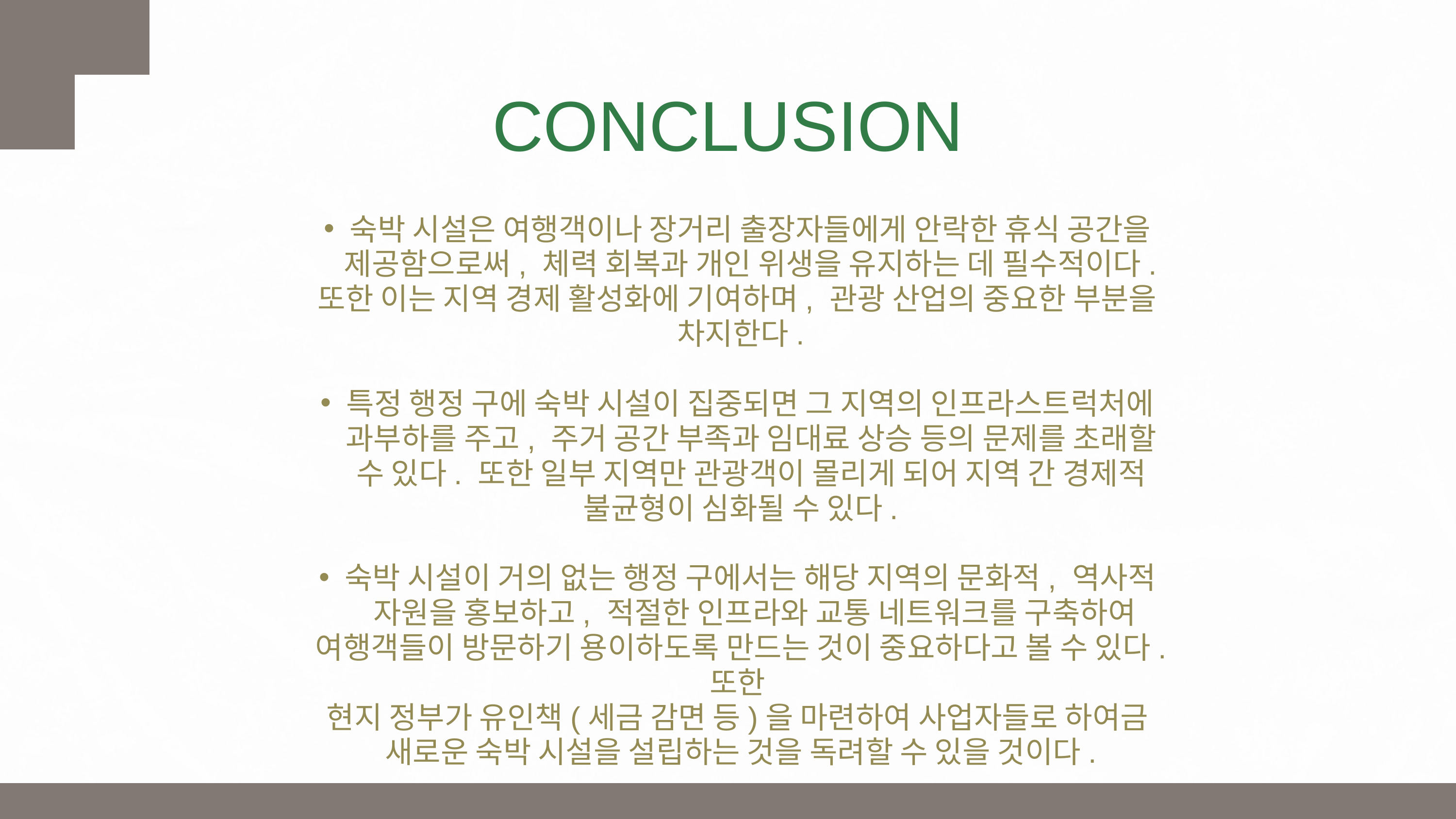

CONCLUSION
숙박 시설은 여행객이나 장거리 출장자들에게 안락한 휴식 공간을
   제공함으로써, 체력 회복과 개인 위생을 유지하는 데 필수적이다.
또한 이는 지역 경제 활성화에 기여하며, 관광 산업의 중요한 부분을
차지한다.

특정 행정 구에 숙박 시설이 집중되면 그 지역의 인프라스트럭처에
   과부하를 주고, 주거 공간 부족과 임대료 상승 등의 문제를 초래할
   수 있다. 또한 일부 지역만 관광객이 몰리게 되어 지역 간 경제적
불균형이 심화될 수 있다.

숙박 시설이 거의 없는 행정 구에서는 해당 지역의 문화적, 역사적
   자원을 홍보하고, 적절한 인프라와 교통 네트워크를 구축하여 여행객들이 방문하기 용이하도록 만드는 것이 중요하다고 볼 수 있다. 또한
현지 정부가 유인책(세금 감면 등)을 마련하여 사업자들로 하여금
새로운 숙박 시설을 설립하는 것을 독려할 수 있을 것이다.